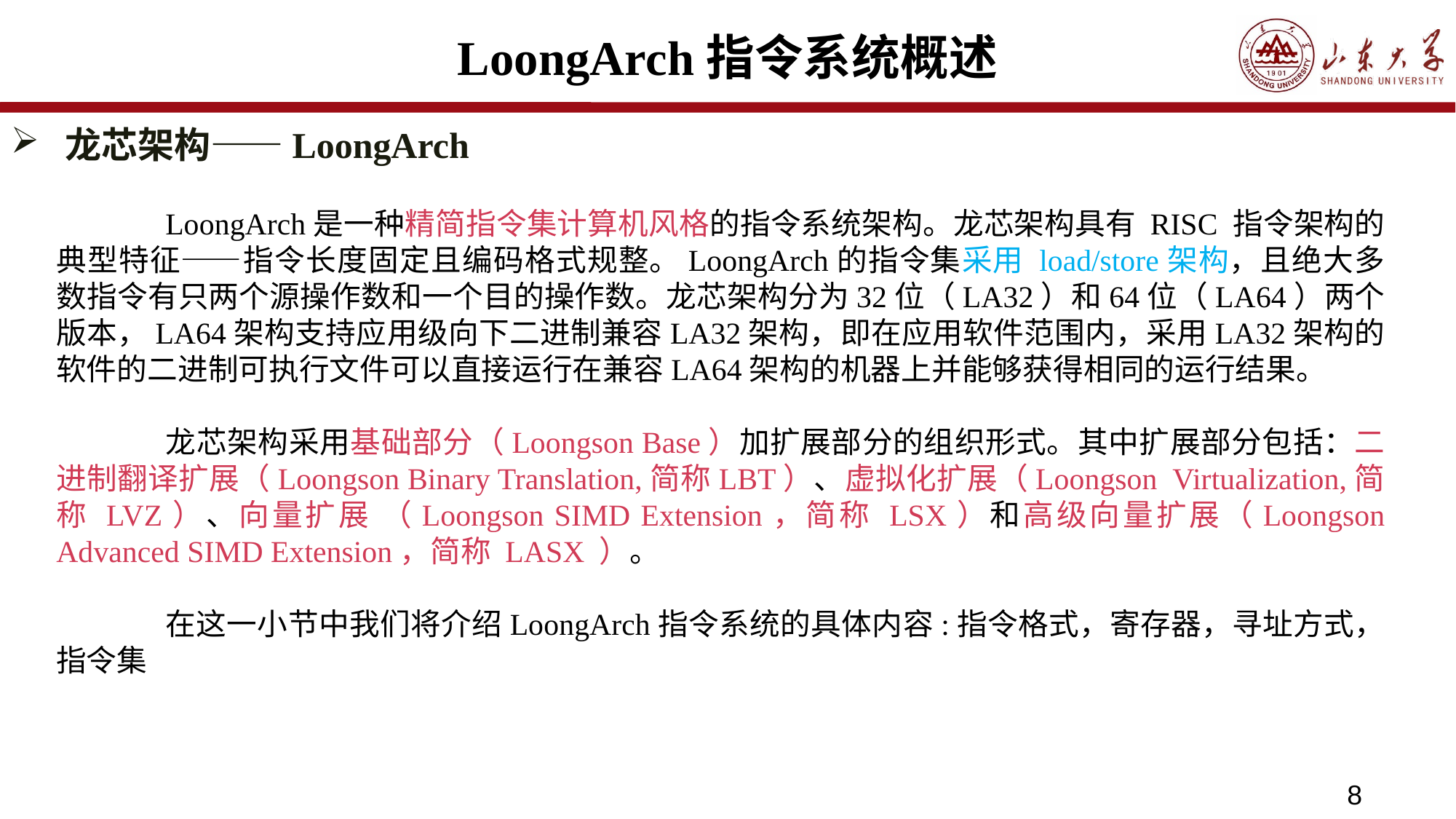

# LoongArch指令系统概述
龙芯架构——LoongArch

	LoongArch是一种精简指令集计算机风格的指令系统架构。龙芯架构具有 RISC 指令架构的典型特征——指令长度固定且编码格式规整。LoongArch的指令集采用 load/store架构，且绝大多数指令有只两个源操作数和一个目的操作数。龙芯架构分为32位（LA32）和64位（LA64）两个版本，LA64架构支持应用级向下二进制兼容LA32架构，即在应用软件范围内，采用LA32架构的软件的二进制可执行文件可以直接运行在兼容LA64架构的机器上并能够获得相同的运行结果。

	龙芯架构采用基础部分（Loongson Base）加扩展部分的组织形式。其中扩展部分包括：二进制翻译扩展（Loongson Binary Translation,简称LBT）、虚拟化扩展（Loongson  Virtualization,简称 LVZ）、向量扩展 （Loongson SIMD Extension，简称 LSX）和高级向量扩展（Loongson Advanced SIMD Extension，简称 LASX ）。

	在这一小节中我们将介绍LoongArch指令系统的具体内容:指令格式，寄存器，寻址方式，指令集

8